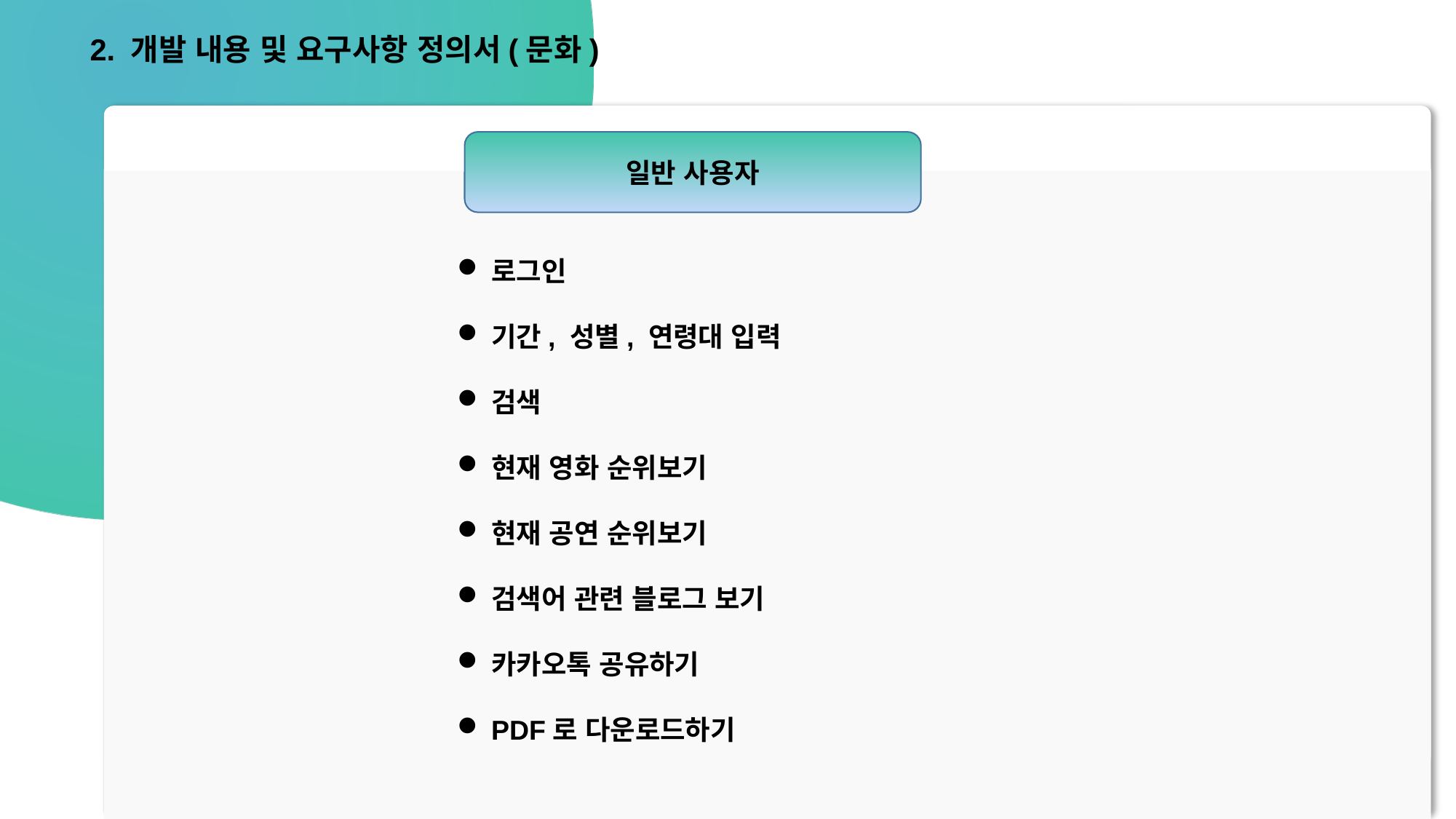

2. 개발 내용 및 요구사항 정의서(문화)
일반 사용자
로그인

기간, 성별, 연령대 입력

검색

현재 영화 순위보기

현재 공연 순위보기

검색어 관련 블로그 보기

카카오톡 공유하기

PDF로 다운로드하기